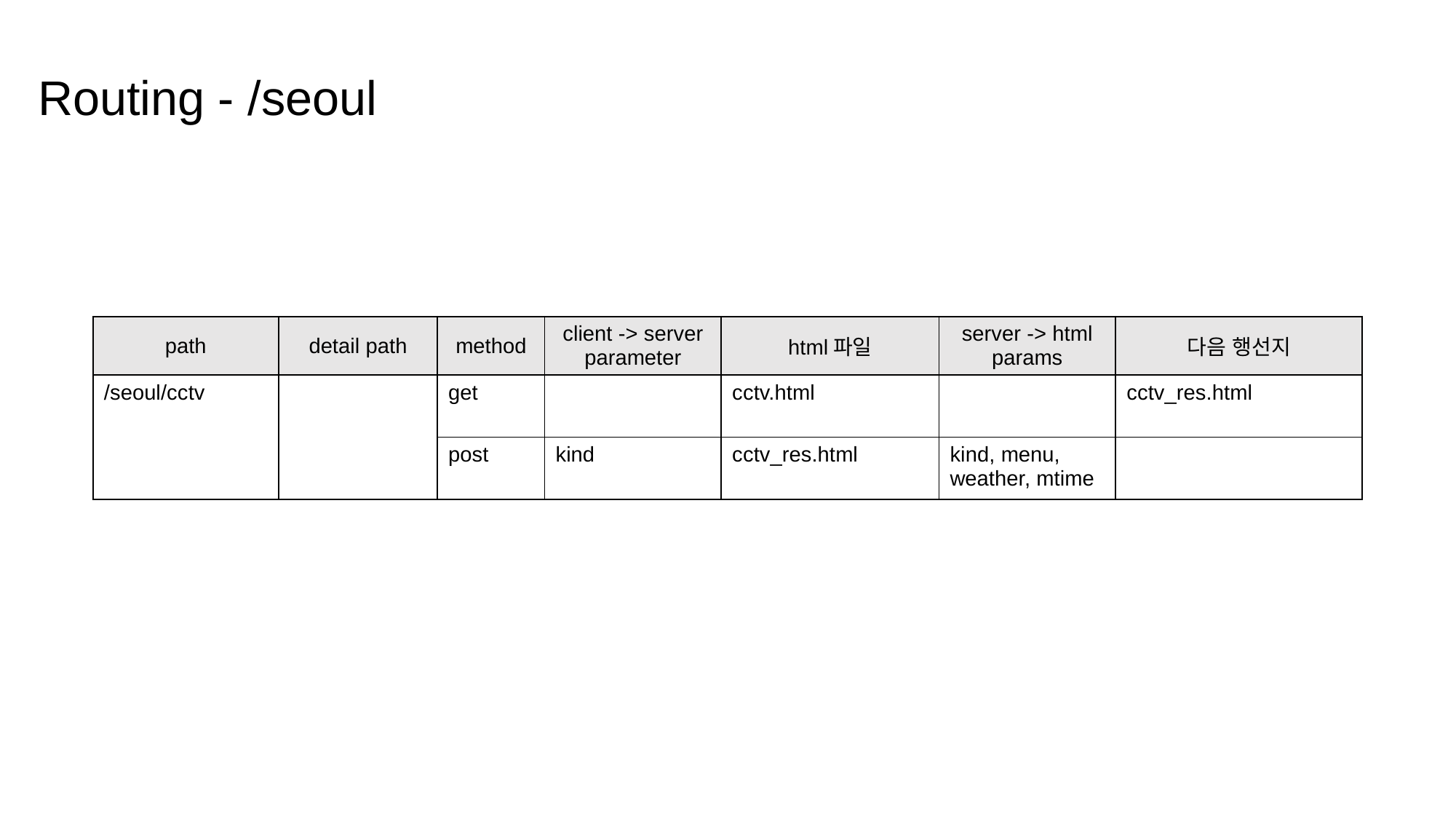

# Routing - /seoul
| path | detail path | method | client -> server parameter | html파일 | server -> html params | 다음 행선지 |
| --- | --- | --- | --- | --- | --- | --- |
| /seoul/cctv |  | get |  | cctv.html |  | cctv\_res.html |
|  |  | post | kind | cctv\_res.html | kind, menu, weather, mtime |  |